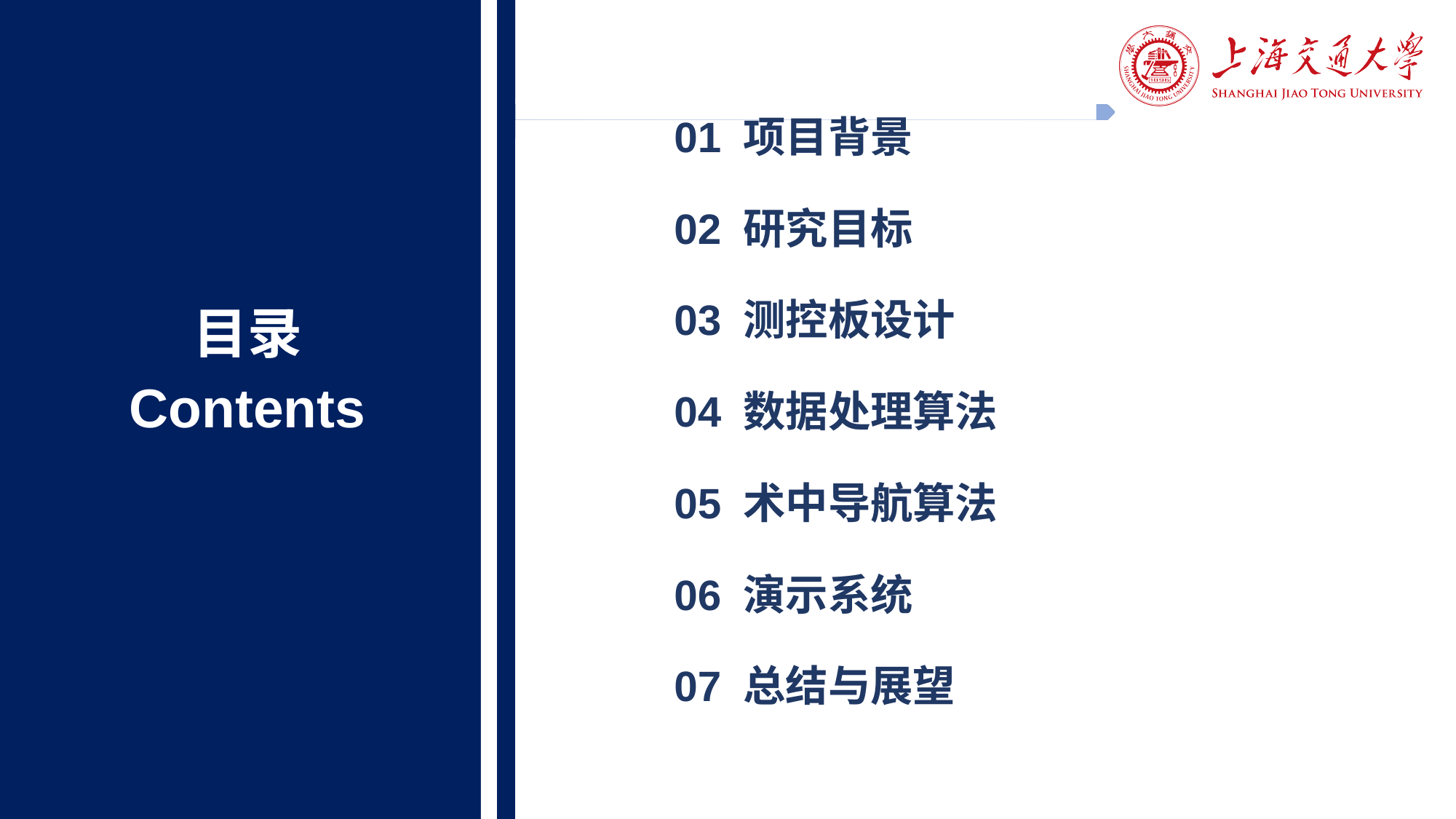

01 项目背景
02 研究目标
03 测控板设计
04 数据处理算法
05 术中导航算法
06 演示系统
07 总结与展望
目录
Contents